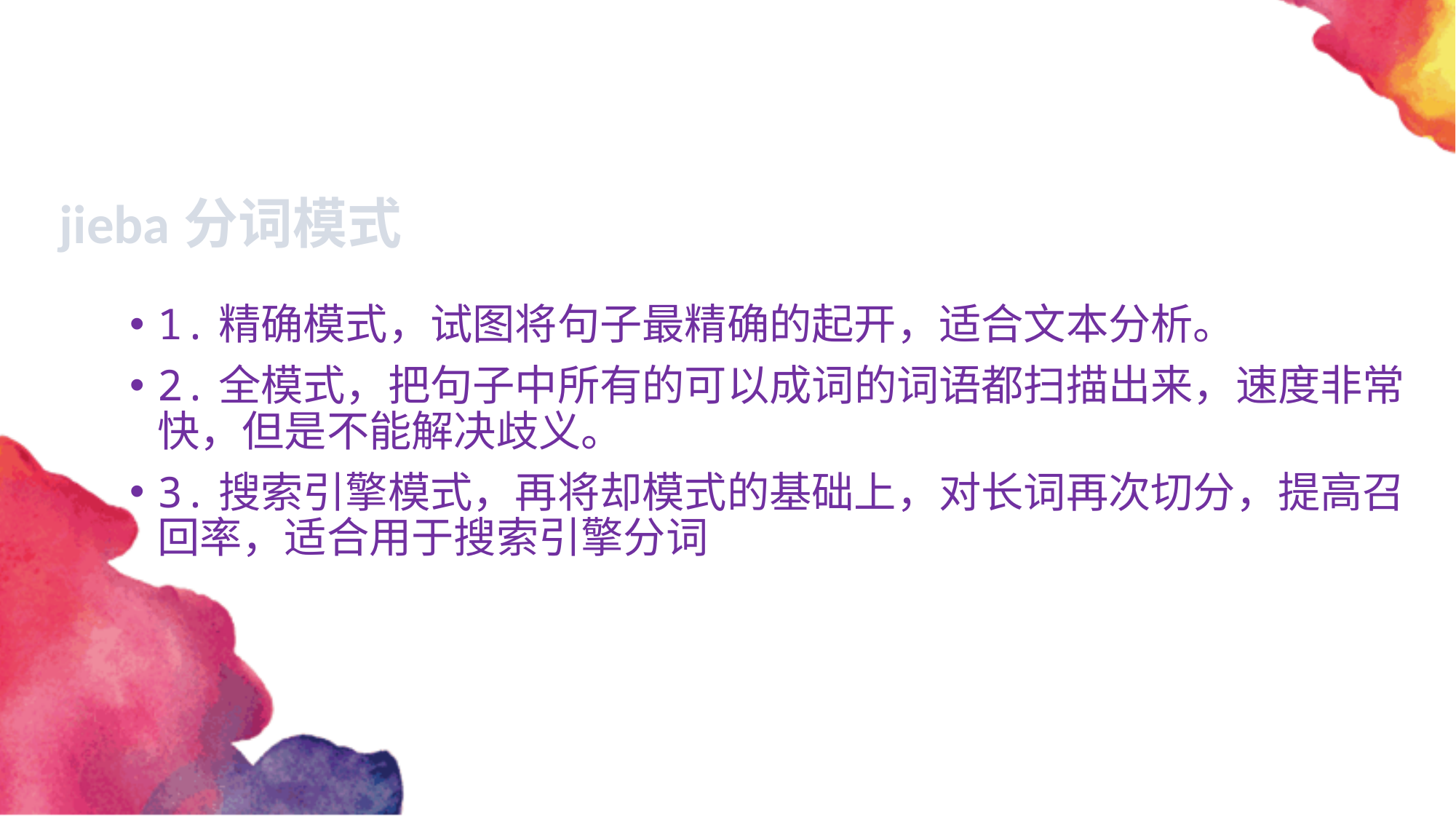

jieba分词模式
1.精确模式，试图将句子最精确的起开，适合文本分析。
2.全模式，把句子中所有的可以成词的词语都扫描出来，速度非常快，但是不能解决歧义。
3.搜索引擎模式，再将却模式的基础上，对长词再次切分，提高召回率，适合用于搜索引擎分词